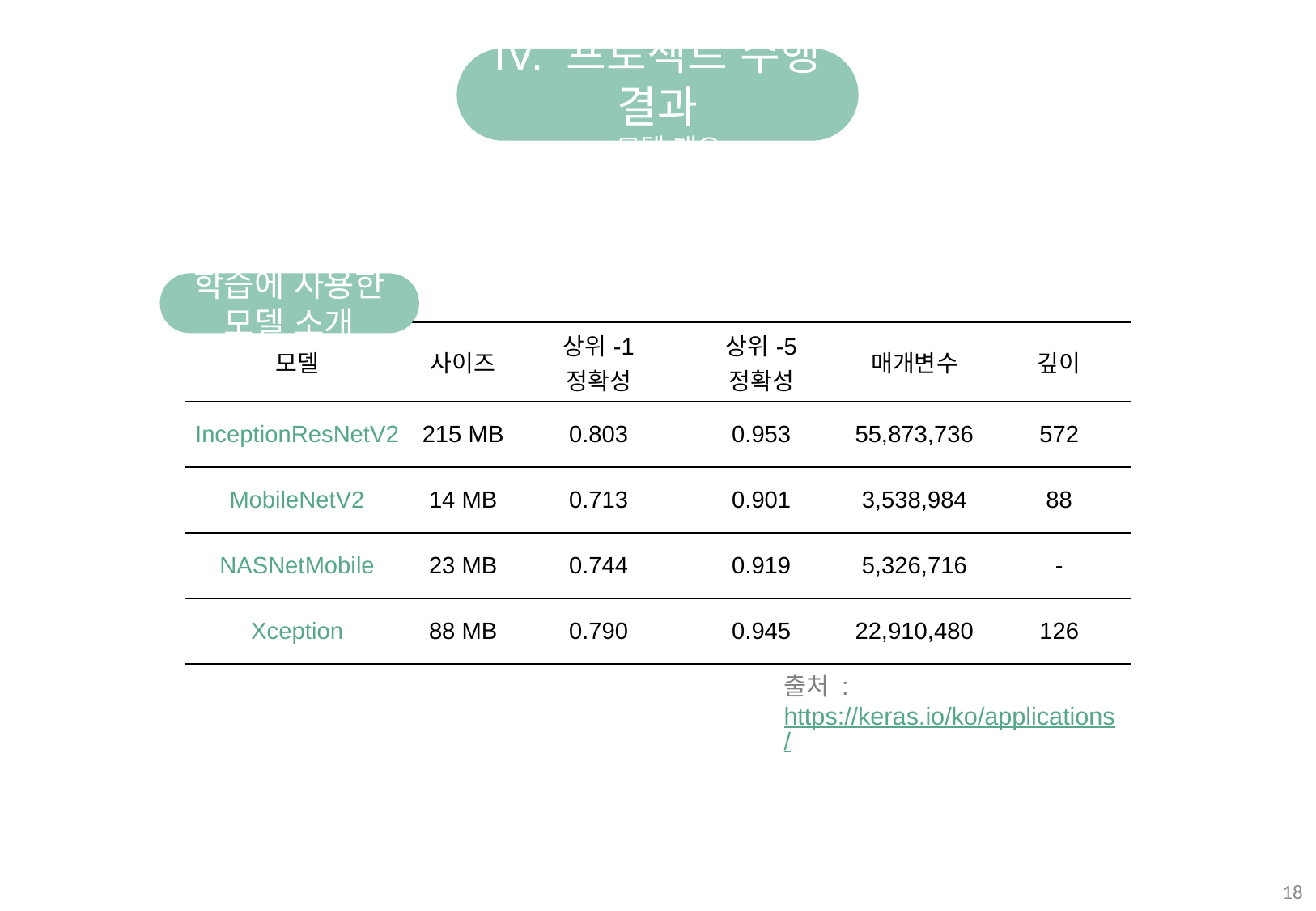

IV. 프로젝트 수행 결과
- 모델 개요
학습에 사용한 모델 소개
| 모델 | 사이즈 | 상위-1 정확성 | 상위-5 정확성 | 매개변수 | 깊이 |
| --- | --- | --- | --- | --- | --- |
| InceptionResNetV2 | 215 MB | 0.803 | 0.953 | 55,873,736 | 572 |
| MobileNetV2 | 14 MB | 0.713 | 0.901 | 3,538,984 | 88 |
| NASNetMobile | 23 MB | 0.744 | 0.919 | 5,326,716 | - |
| Xception | 88 MB | 0.790 | 0.945 | 22,910,480 | 126 |
출처 : https://keras.io/ko/applications/
18